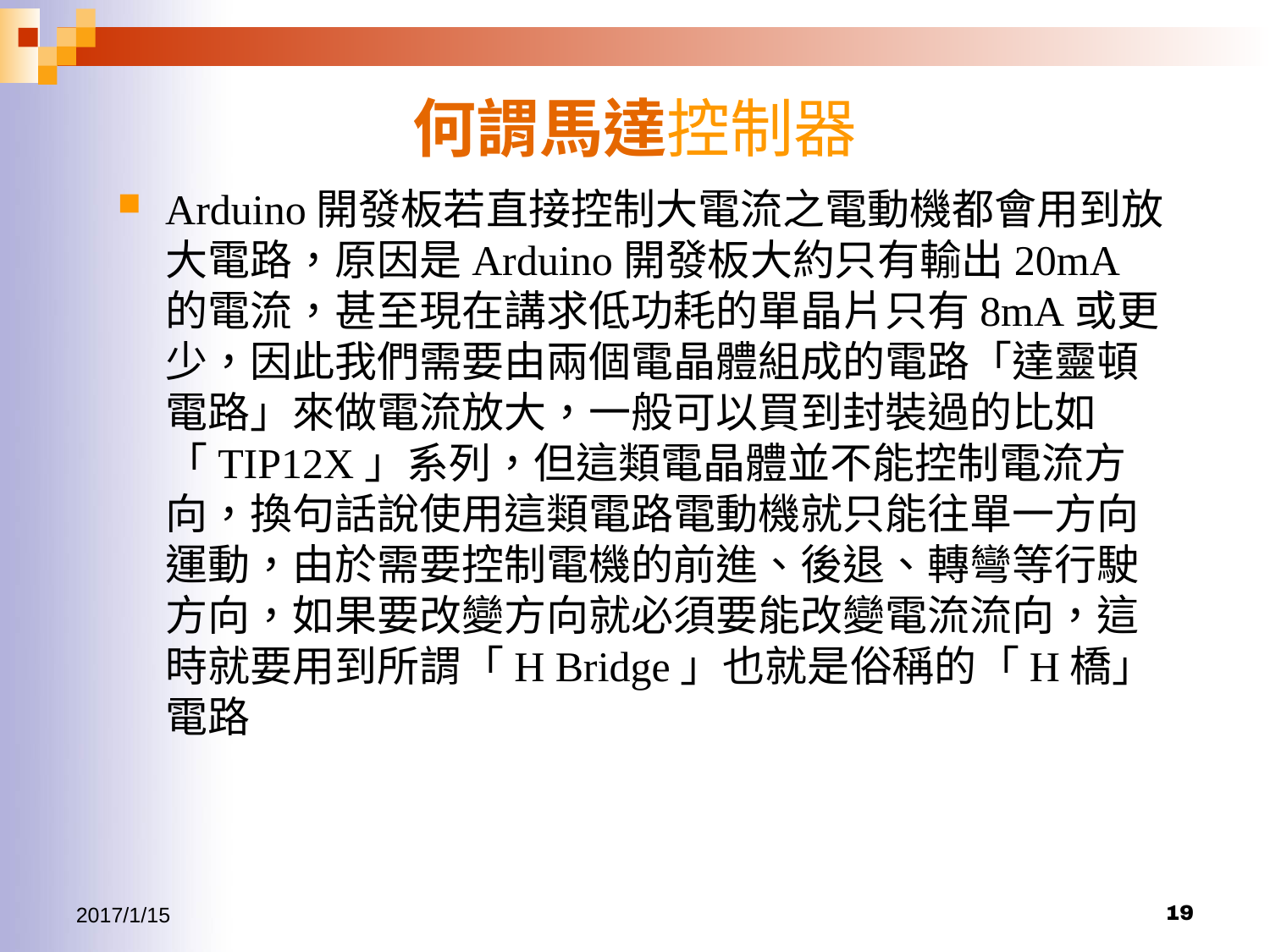

# 何謂馬達控制器
Arduino開發板若直接控制大電流之電動機都會用到放大電路，原因是Arduino開發板大約只有輸出20mA的電流，甚至現在講求低功耗的單晶片只有8mA或更少，因此我們需要由兩個電晶體組成的電路「達靈頓電路」來做電流放大，一般可以買到封裝過的比如「TIP12X」系列，但這類電晶體並不能控制電流方向，換句話說使用這類電路電動機就只能往單一方向運動，由於需要控制電機的前進、後退、轉彎等行駛方向，如果要改變方向就必須要能改變電流流向，這時就要用到所謂「H Bridge」也就是俗稱的「H橋」電路
2017/1/15
19